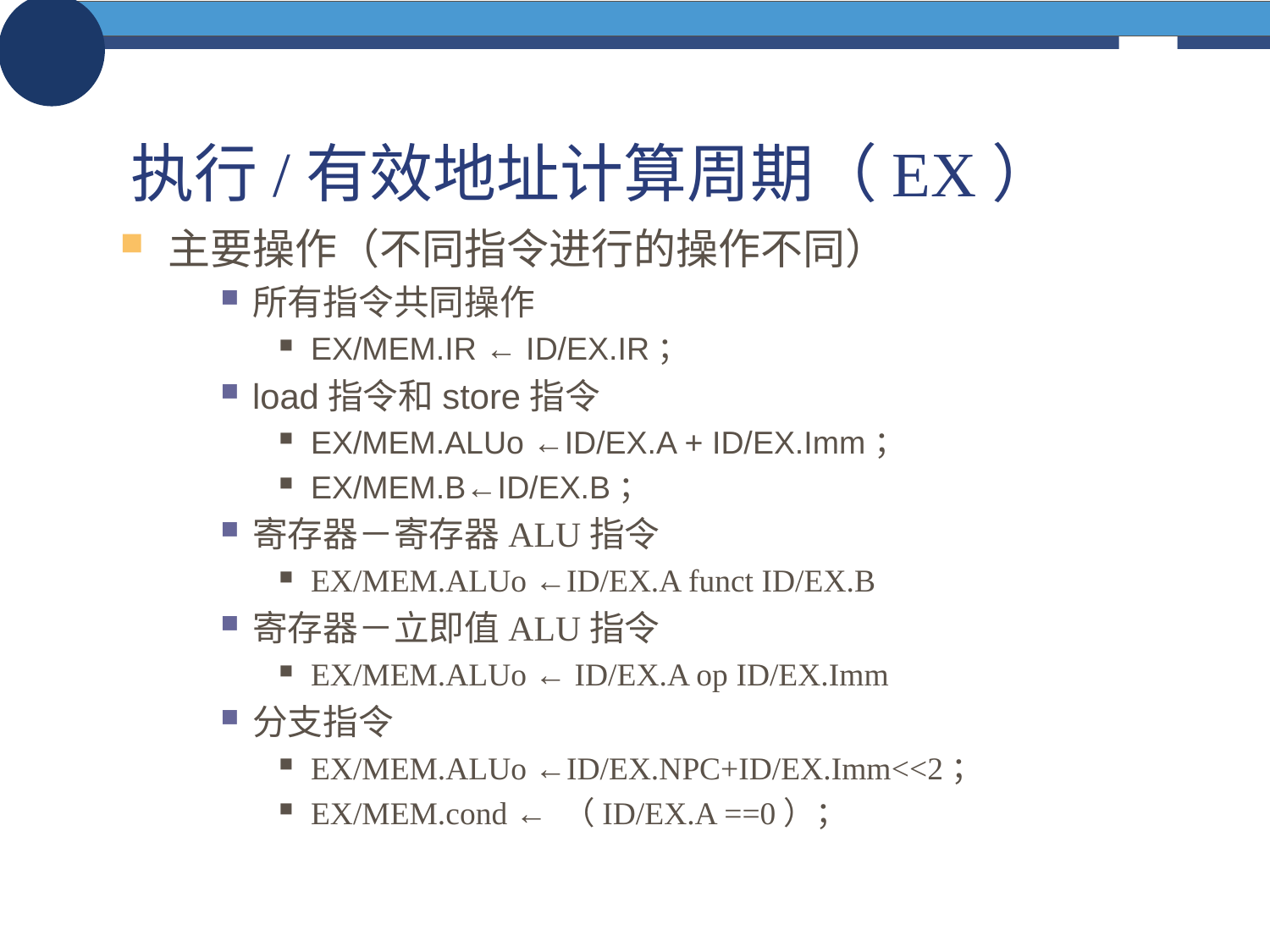

# 执行/有效地址计算周期（EX）
主要操作（不同指令进行的操作不同）
所有指令共同操作
EX/MEM.IR ← ID/EX.IR；
load指令和store指令
EX/MEM.ALUo ←ID/EX.A + ID/EX.Imm；
EX/MEM.B←ID/EX.B；
寄存器－寄存器ALU指令
EX/MEM.ALUo ←ID/EX.A funct ID/EX.B
寄存器－立即值ALU指令
EX/MEM.ALUo ← ID/EX.A op ID/EX.Imm
分支指令
EX/MEM.ALUo ←ID/EX.NPC+ID/EX.Imm<<2；
EX/MEM.cond ← （ID/EX.A ==0）；